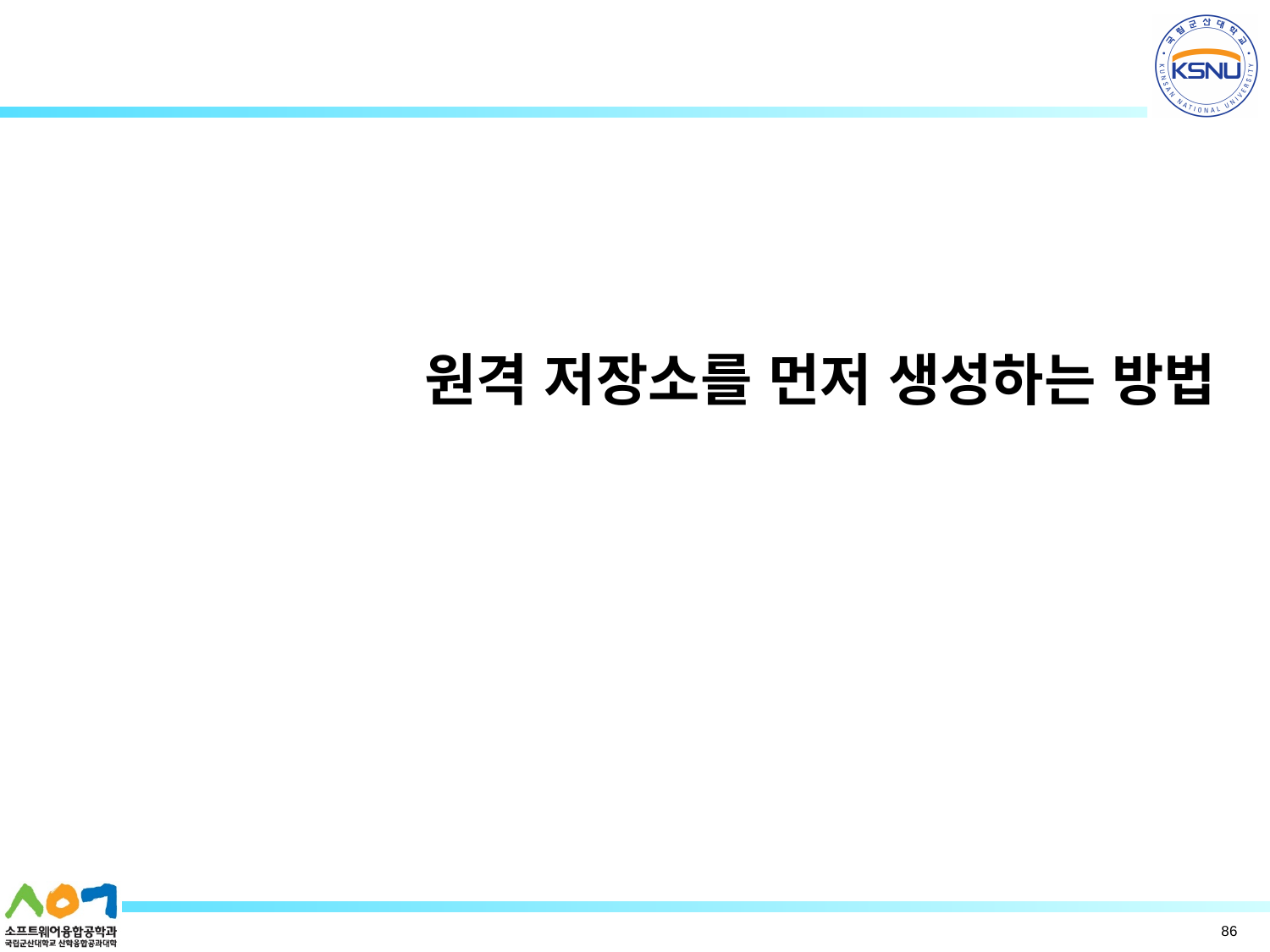

# 원격 저장소를 먼저 생성하는 방법

86